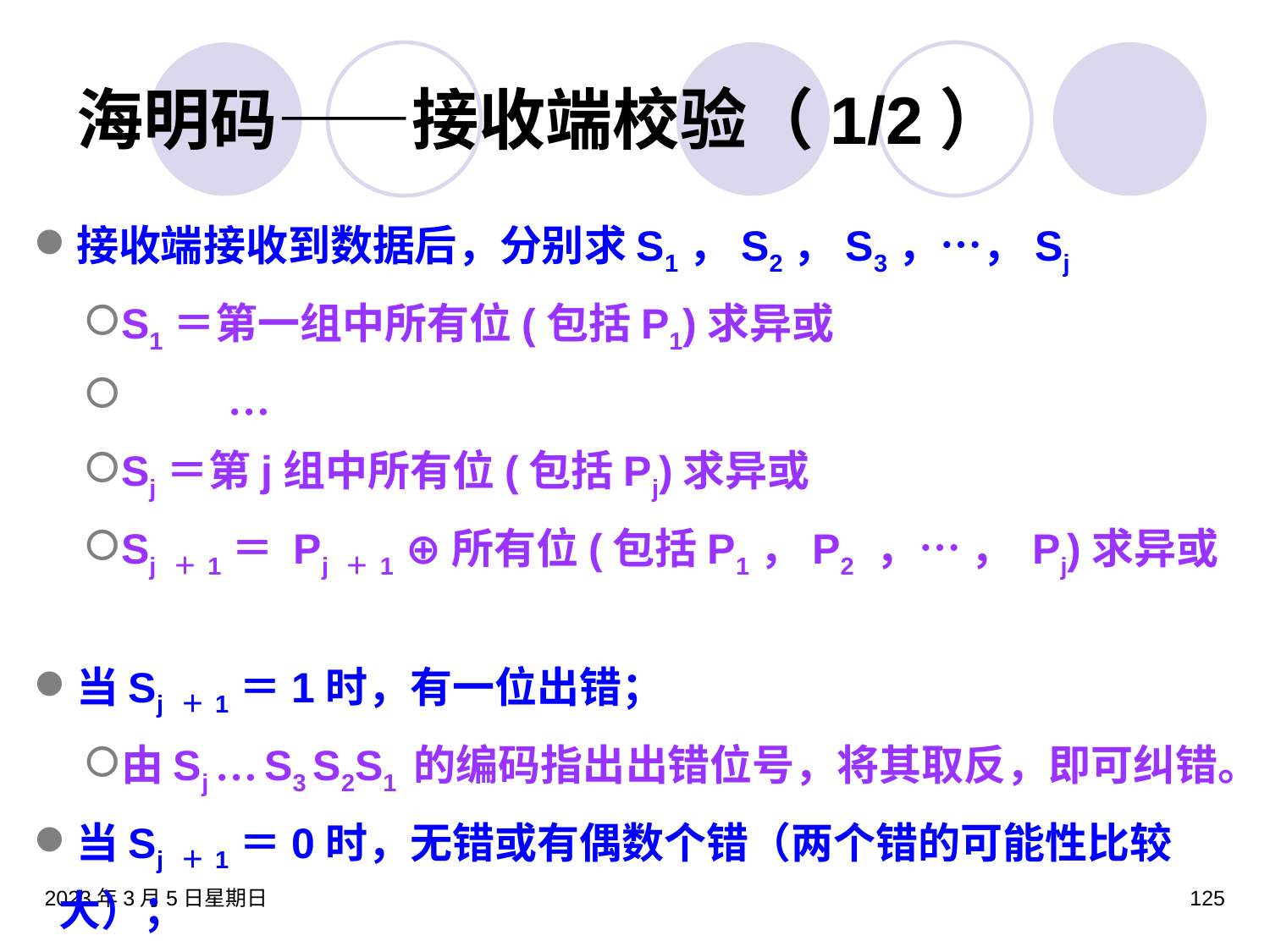

# 海明码——接收端校验（1/2）
接收端接收到数据后，分别求S1，S2，S3，…，Sj
S1＝第一组中所有位(包括P1)求异或
         …
Sj＝第j组中所有位(包括Pj)求异或
Sj ＋1＝ Pj ＋1 ⊕所有位(包括P1，P2 ，… ， Pj)求异或
当Sj ＋1＝1时，有一位出错；
由Sj … S3 S2S1 的编码指出出错位号，将其取反，即可纠错。
当Sj ＋1＝0时，无错或有偶数个错（两个错的可能性比较大）；
当Sj… S3 S2S1 ＝ 0 … 0 00时，接收的数无错，否则有两个错。
2023年3月5日星期日
125